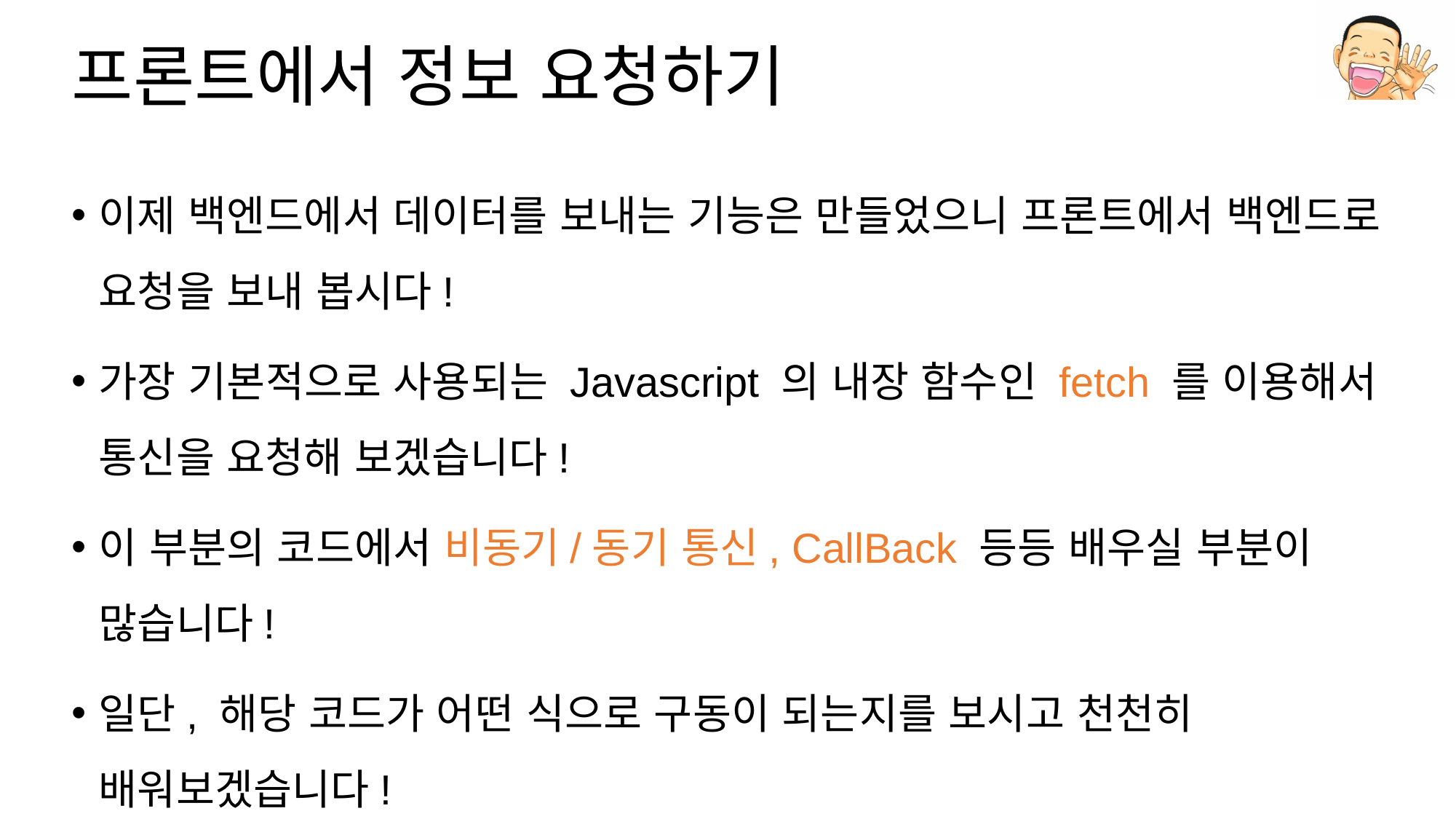

# 프론트에서 정보 요청하기
이제 백엔드에서 데이터를 보내는 기능은 만들었으니 프론트에서 백엔드로 요청을 보내 봅시다!
가장 기본적으로 사용되는 Javascript 의 내장 함수인 fetch 를 이용해서 통신을 요청해 보겠습니다!
이 부분의 코드에서 비동기/동기 통신, CallBack 등등 배우실 부분이 많습니다!
일단, 해당 코드가 어떤 식으로 구동이 되는지를 보시고 천천히 배워보겠습니다!